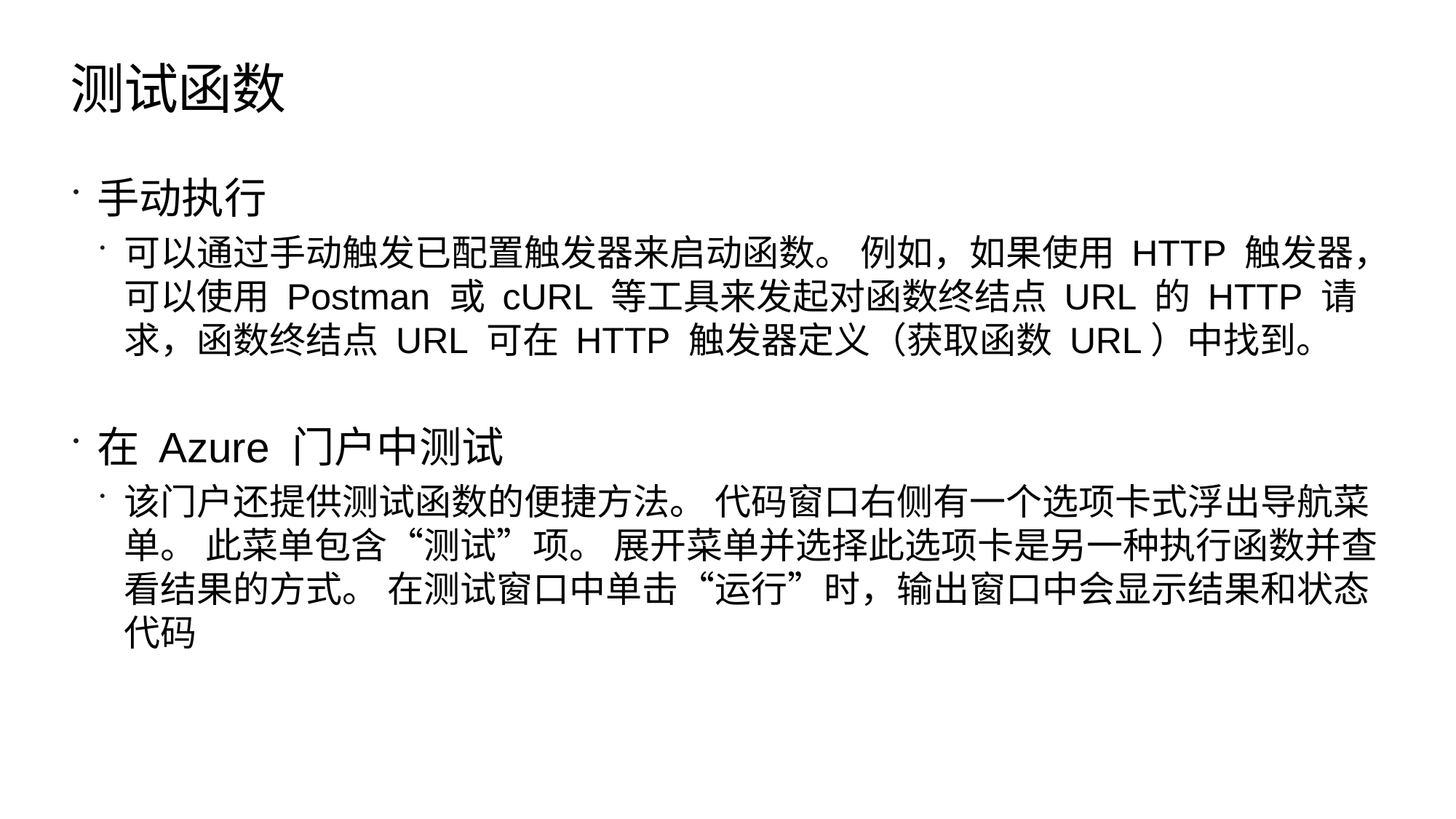

# 测试函数
手动执行
可以通过手动触发已配置触发器来启动函数。 例如，如果使用 HTTP 触发器，可以使用 Postman 或 cURL 等工具来发起对函数终结点 URL 的 HTTP 请求，函数终结点 URL 可在 HTTP 触发器定义（获取函数 URL）中找到。

在 Azure 门户中测试
该门户还提供测试函数的便捷方法。 代码窗口右侧有一个选项卡式浮出导航菜单。 此菜单包含“测试”项。 展开菜单并选择此选项卡是另一种执行函数并查看结果的方式。 在测试窗口中单击“运行”时，输出窗口中会显示结果和状态代码